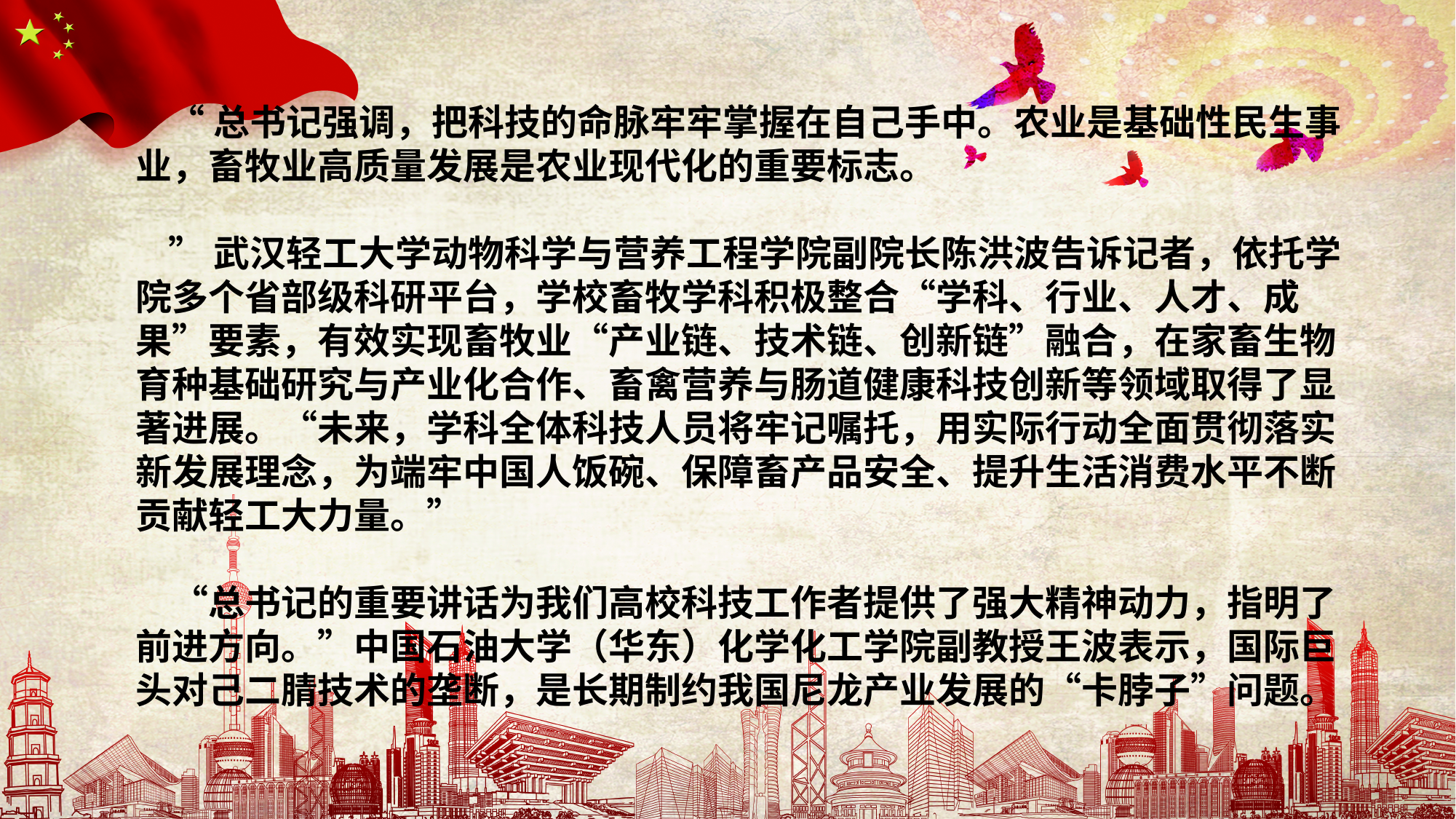

“总书记强调，把科技的命脉牢牢掌握在自己手中。农业是基础性民生事业，畜牧业高质量发展是农业现代化的重要标志。

    ”武汉轻工大学动物科学与营养工程学院副院长陈洪波告诉记者，依托学院多个省部级科研平台，学校畜牧学科积极整合“学科、行业、人才、成果”要素，有效实现畜牧业“产业链、技术链、创新链”融合，在家畜生物育种基础研究与产业化合作、畜禽营养与肠道健康科技创新等领域取得了显著进展。“未来，学科全体科技人员将牢记嘱托，用实际行动全面贯彻落实新发展理念，为端牢中国人饭碗、保障畜产品安全、提升生活消费水平不断贡献轻工大力量。”

　“总书记的重要讲话为我们高校科技工作者提供了强大精神动力，指明了前进方向。”中国石油大学（华东）化学化工学院副教授王波表示，国际巨头对己二腈技术的垄断，是长期制约我国尼龙产业发展的“卡脖子”问题。